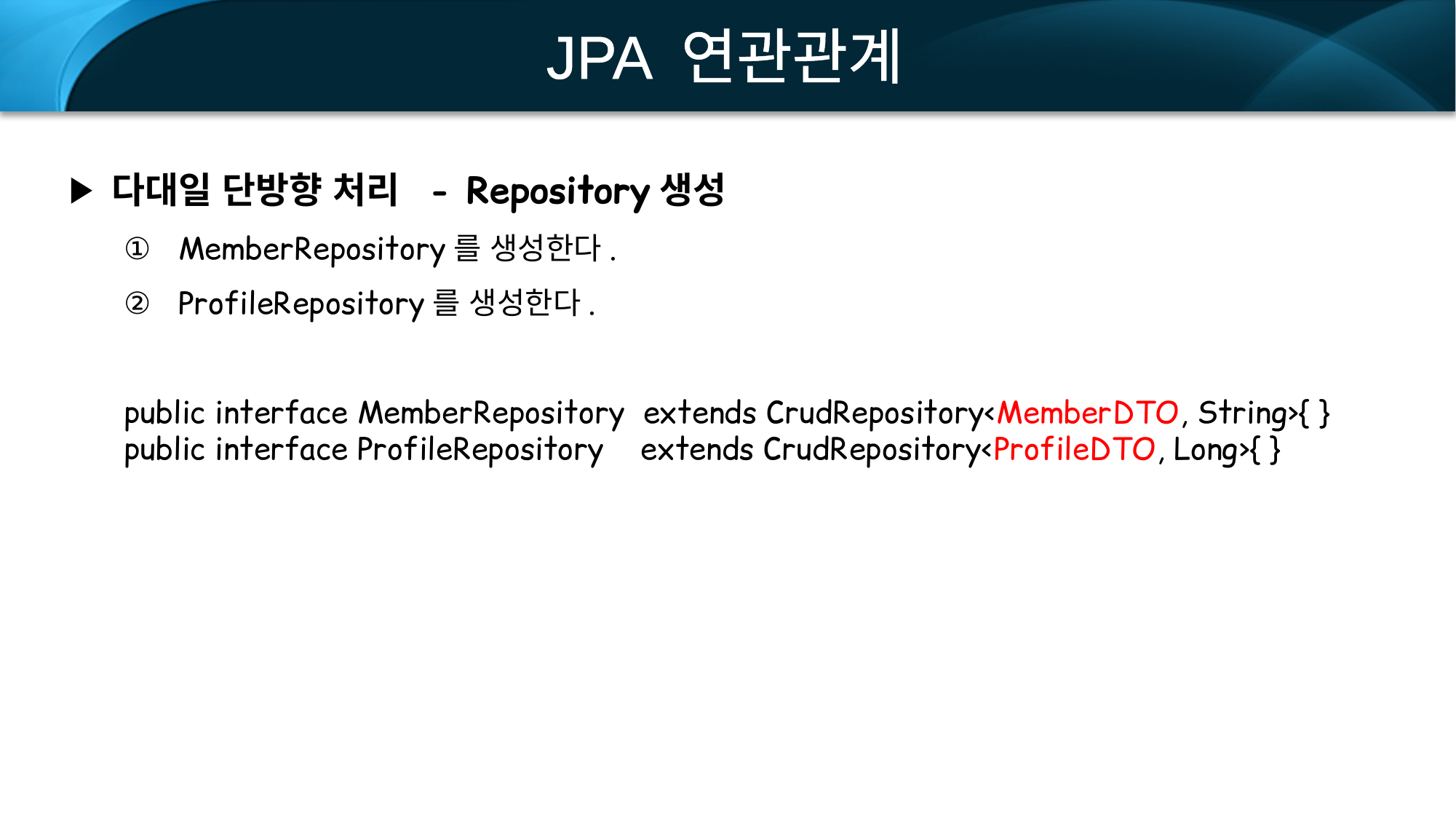

JPA 연관관계
다대일 단방향 처리  - Repository생성
MemberRepository를 생성한다.
ProfileRepository를 생성한다.

public interface MemberRepository  extends CrudRepository<MemberDTO, String>{ }
public interface ProfileRepository    extends CrudRepository<ProfileDTO, Long>{ }